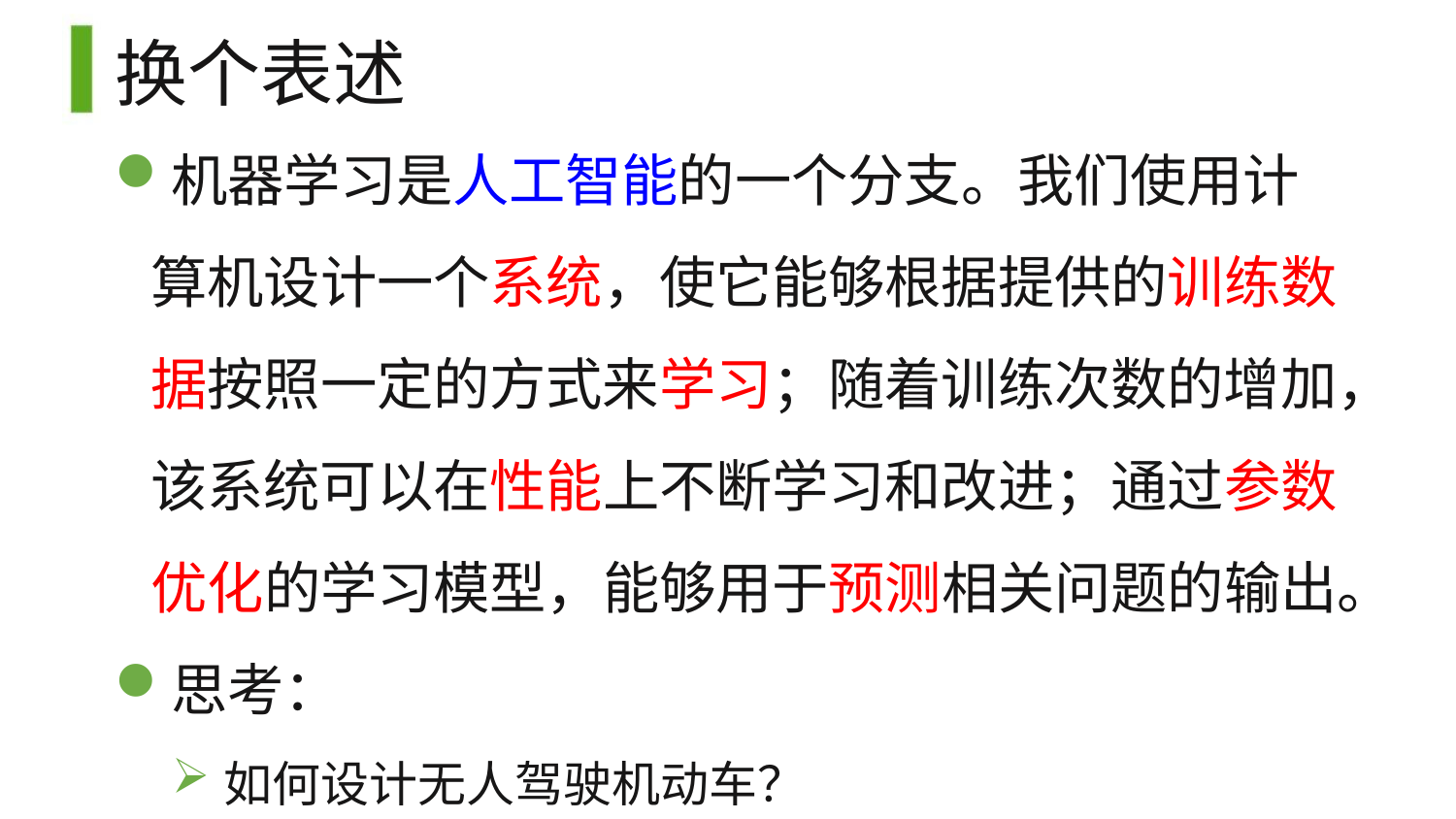

# 换个表述
机器学习是人工智能的一个分支。我们使用计 算机设计一个系统，使它能够根据提供的训练数
据按照一定的方式来学习；随着训练次数的增加， 该系统可以在性能上不断学习和改进；通过参数 优化的学习模型，能够用于预测相关问题的输出。
思考：
如何设计无人驾驶机动车？